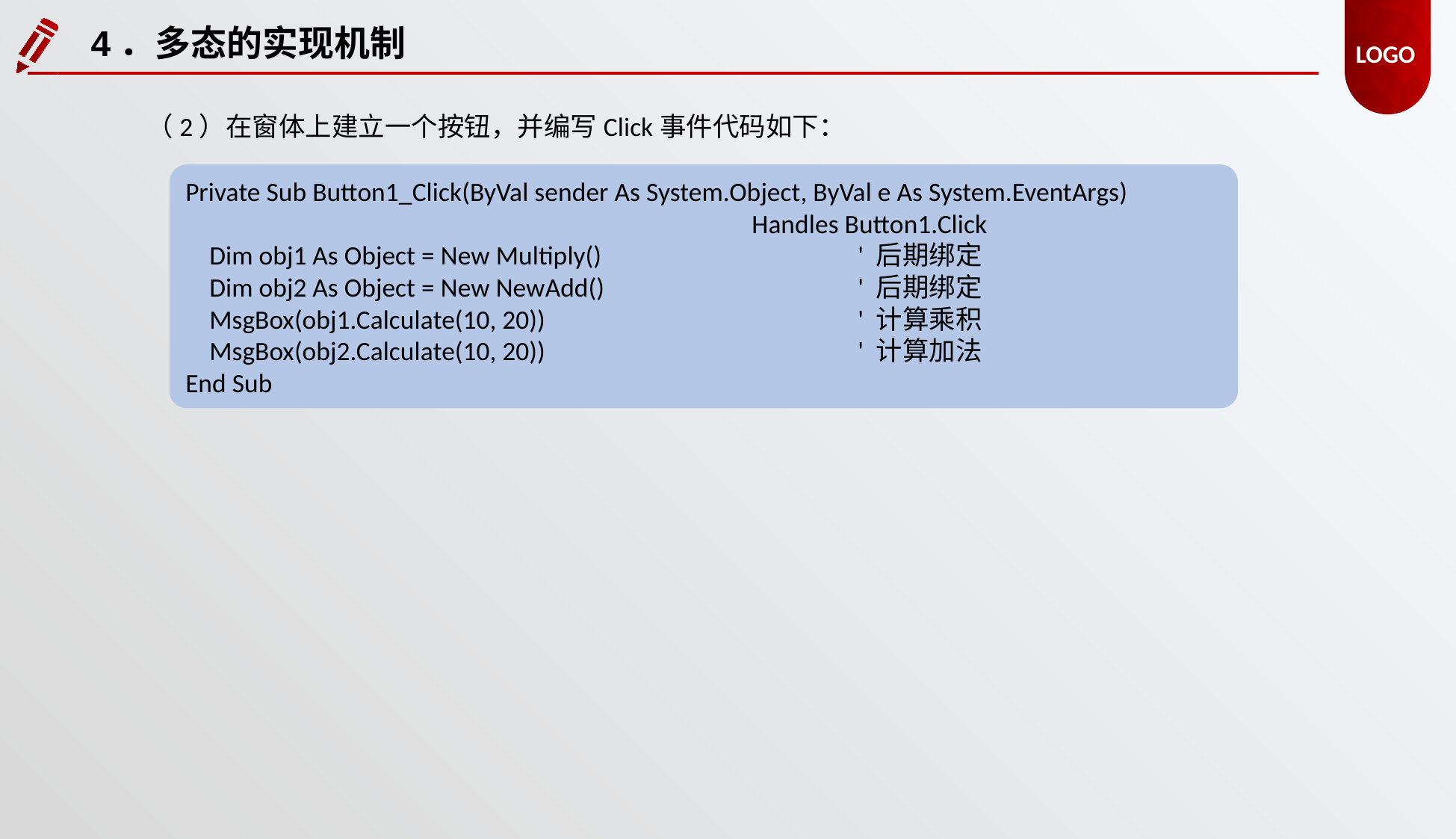

4．多态的实现机制
（2）在窗体上建立一个按钮，并编写Click事件代码如下：
Private Sub Button1_Click(ByVal sender As System.Object, ByVal e As System.EventArgs)
					 Handles Button1.Click
    Dim obj1 As Object = New Multiply() 			' 后期绑定
    Dim obj2 As Object = New NewAdd() 			' 后期绑定
    MsgBox(obj1.Calculate(10, 20)) 			' 计算乘积
    MsgBox(obj2.Calculate(10, 20)) 			' 计算加法
End Sub